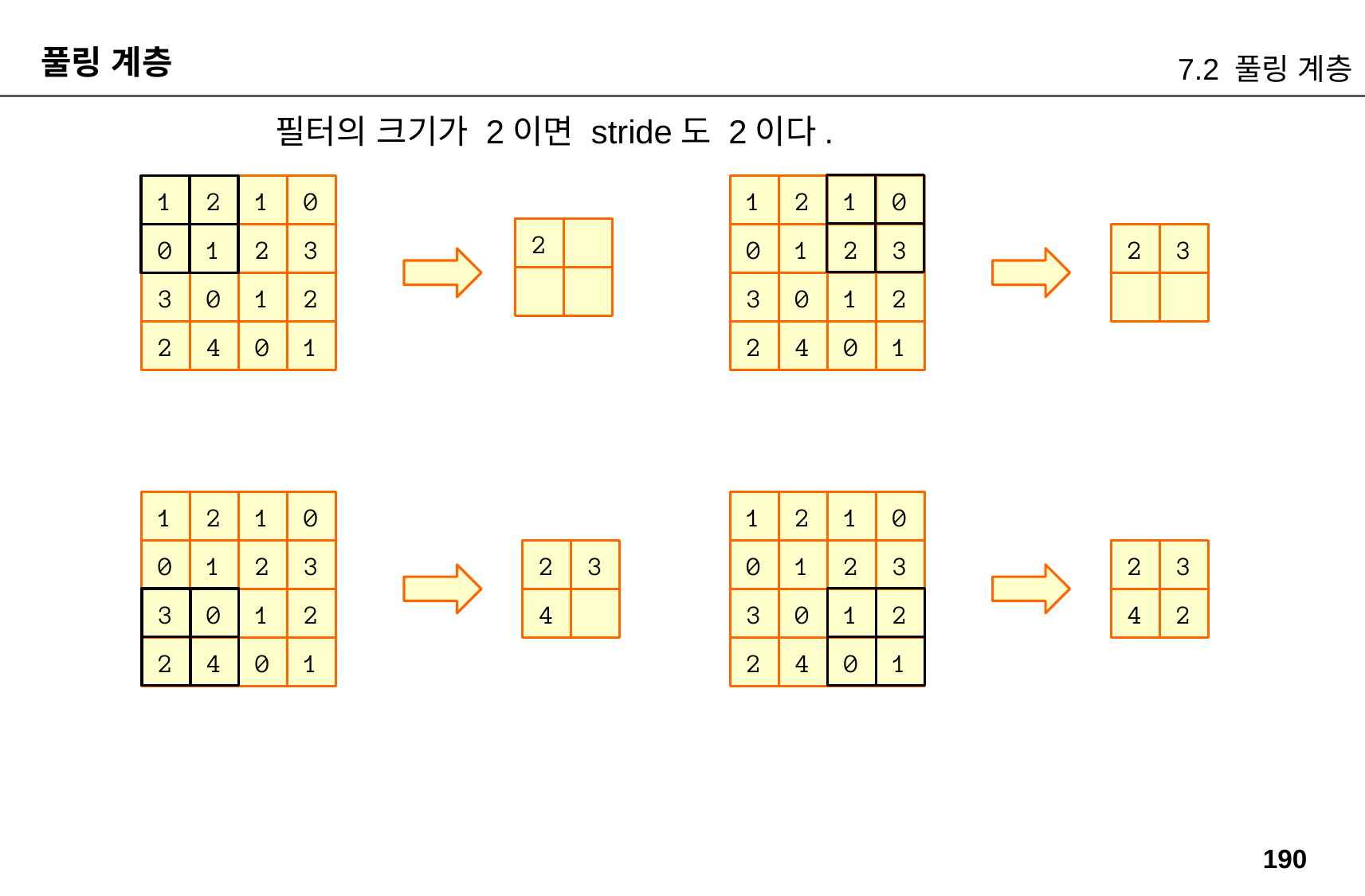

풀링 계층
7.2 풀링 계층
필터의 크기가 2이면 stride도 2이다.

1
2
1
0
1
2
1
0

2

0
1
2
3
0
1
2
3
2
3

3
0
1
2
3
0
1
2

2
4
0
1
2
4
0
1
1
2
1
0
1
2
1
0
0
1
2
3
2
3
0
1
2
3
2
3

3
0
1
2
4

3
0
1
2
4
2
2
4
0
1
2
4
0
1